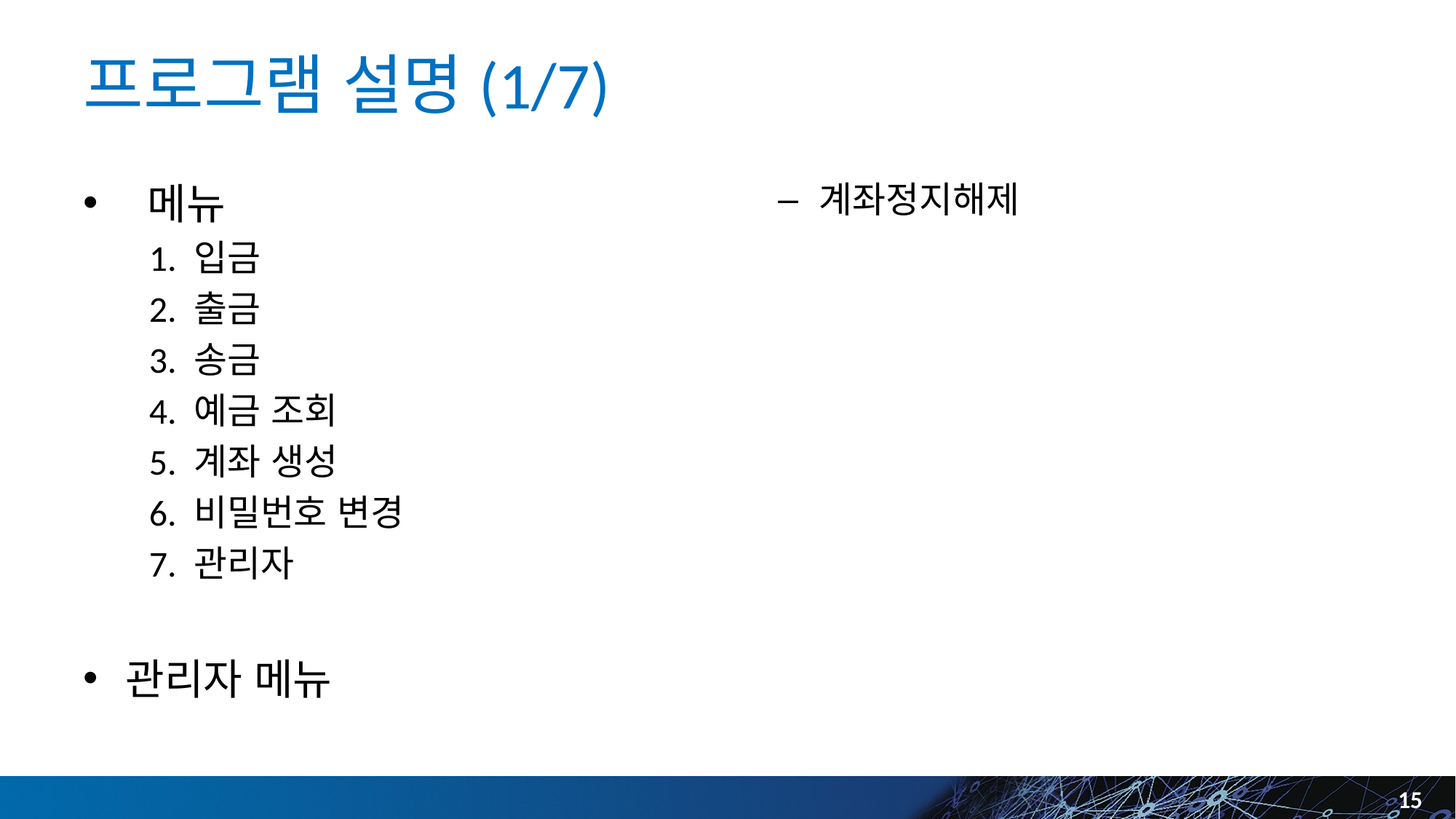

# 프로그램 설명(1/7)
 메뉴
1. 입금
2. 출금
3. 송금
4. 예금 조회
5. 계좌 생성
6. 비밀번호 변경
7. 관리자

관리자 메뉴
계좌정지해제

15